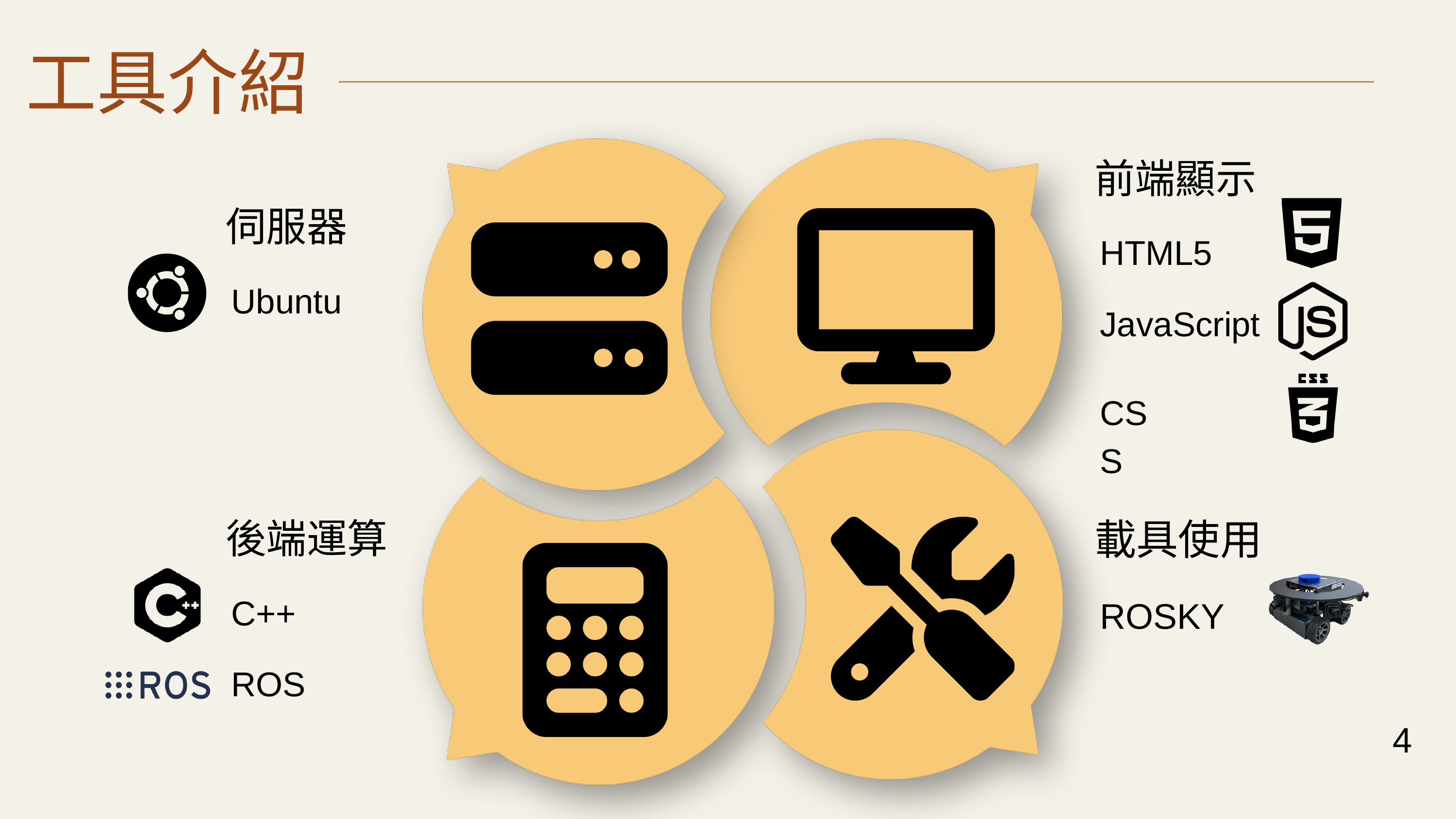

工具介紹

前端顯示

HTML5

JavaScript

CSS
伺服器

Ubuntu

後端運算

C++
ROS

載具使用

ROSKY

4